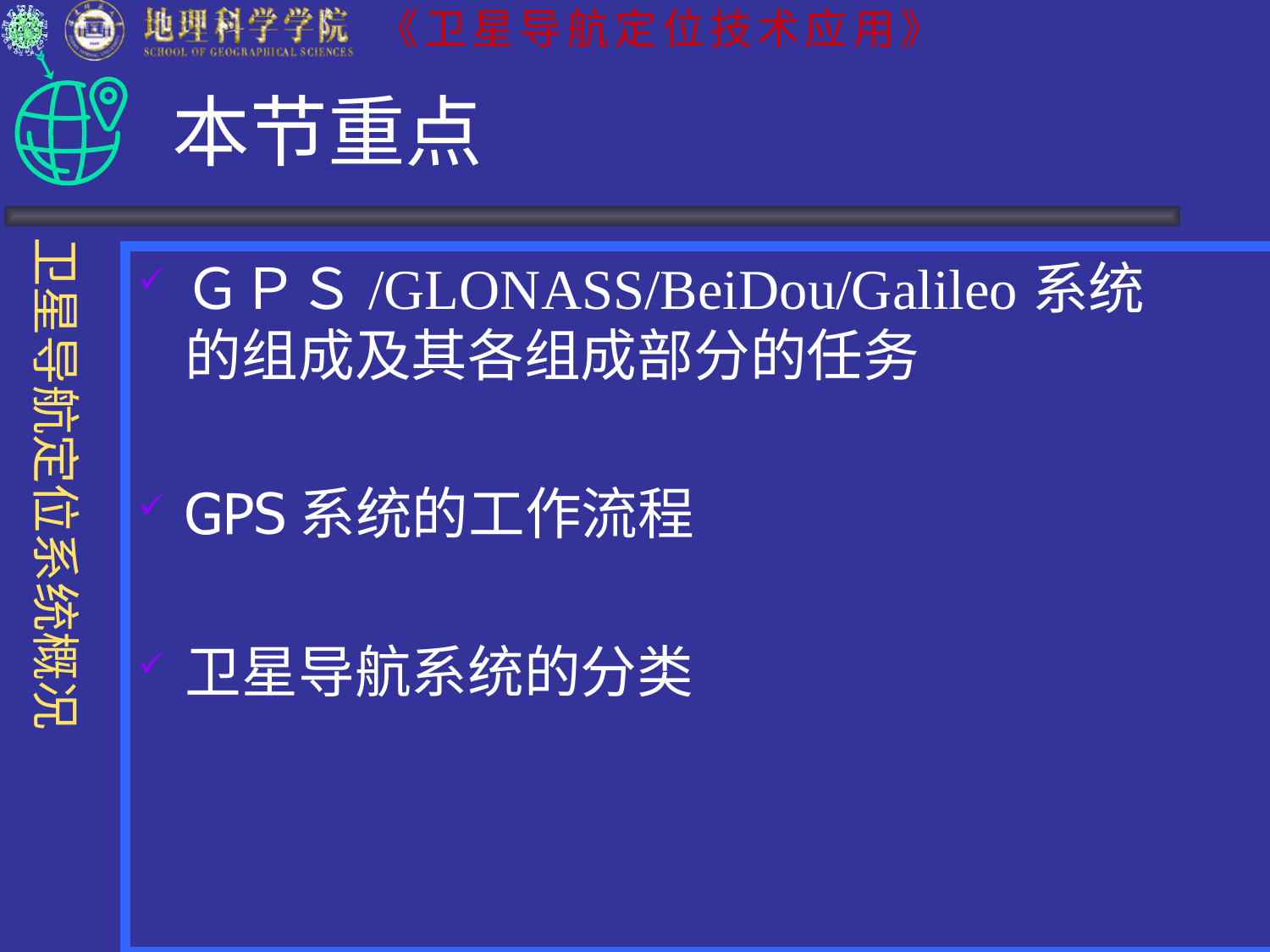

# 本节重点
ＧＰＳ/GLONASS/BeiDou/Galileo系统的组成及其各组成部分的任务

GPS系统的工作流程

卫星导航系统的分类